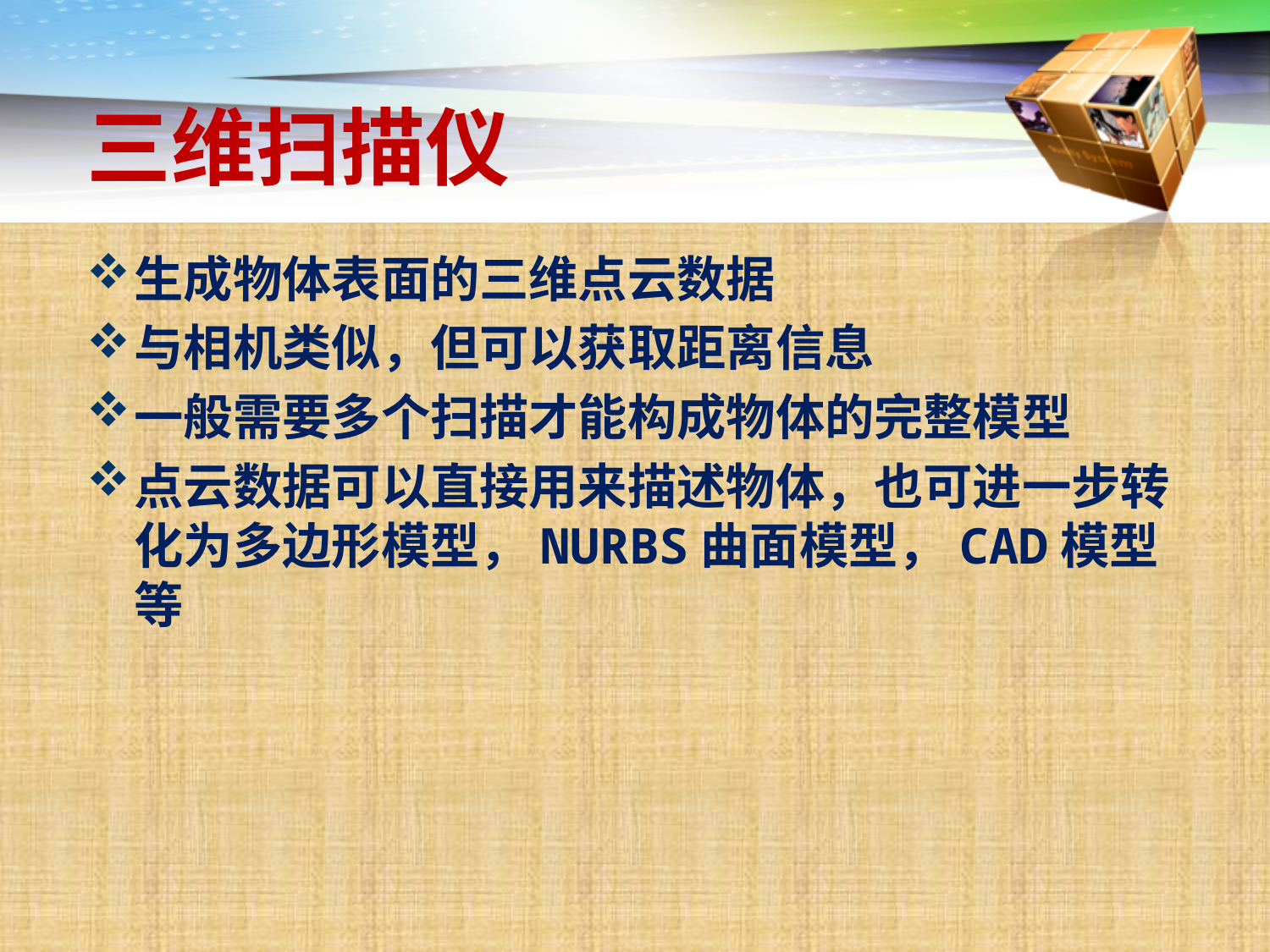

# 三维扫描仪
生成物体表面的三维点云数据
与相机类似，但可以获取距离信息
一般需要多个扫描才能构成物体的完整模型
点云数据可以直接用来描述物体，也可进一步转化为多边形模型，NURBS曲面模型，CAD模型等